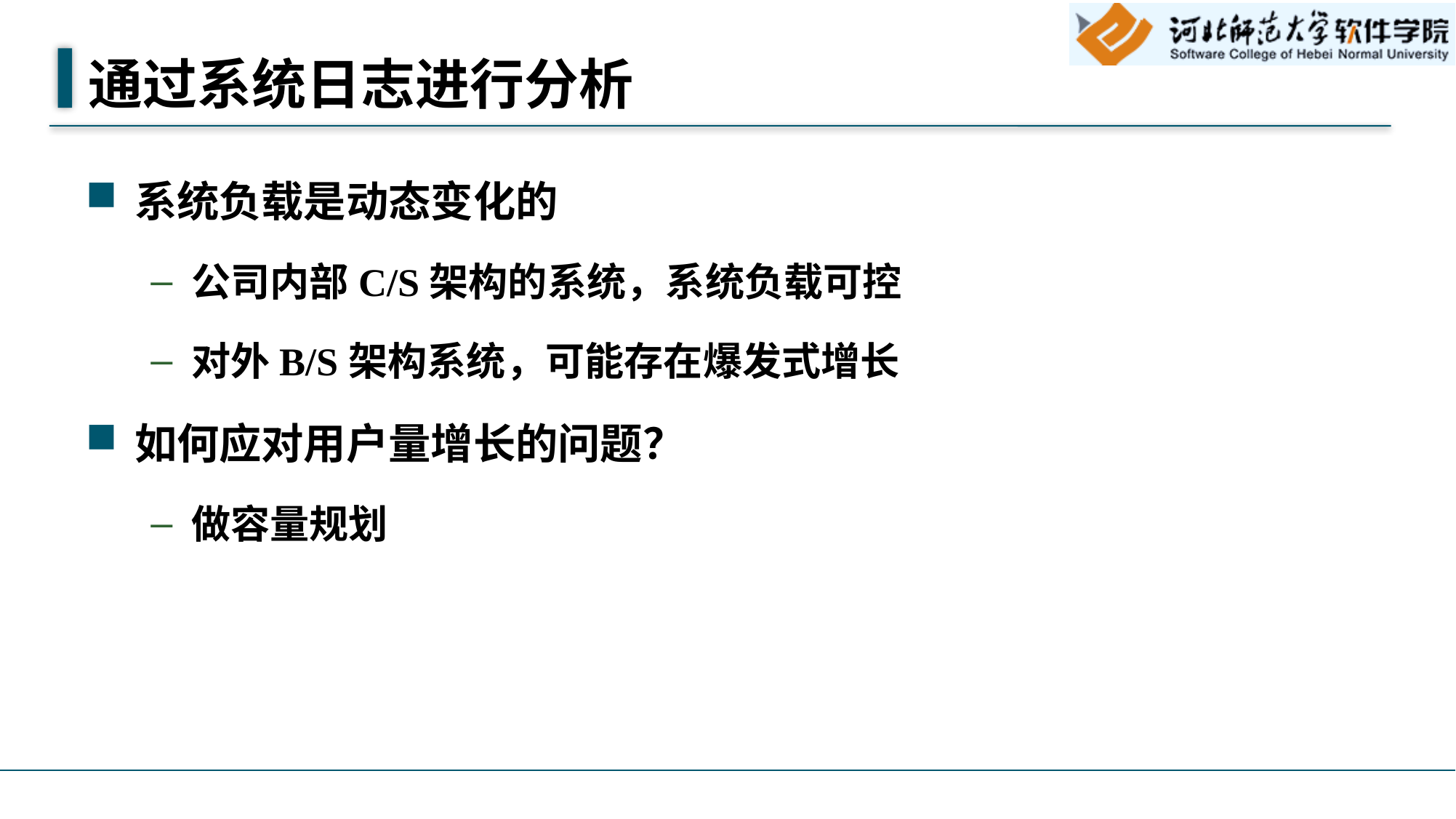

# 通过系统日志进行分析
系统负载是动态变化的
公司内部C/S架构的系统，系统负载可控
对外B/S架构系统，可能存在爆发式增长
如何应对用户量增长的问题？
做容量规划